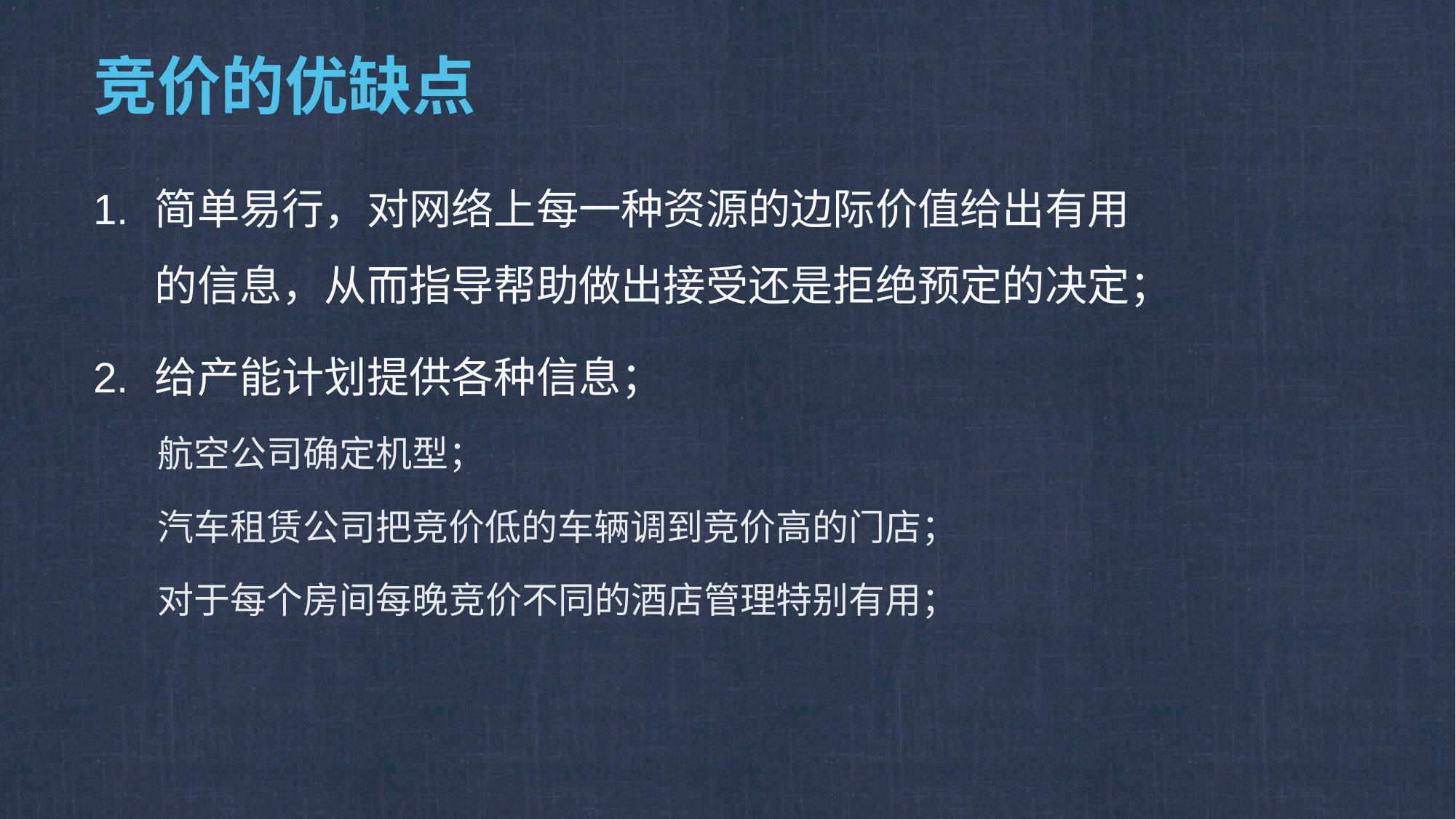

# 竞价的优缺点
简单易行，对网络上每一种资源的边际价值给出有用的信息，从而指导帮助做出接受还是拒绝预定的决定；
给产能计划提供各种信息；
航空公司确定机型；
汽车租赁公司把竞价低的车辆调到竞价高的门店；
对于每个房间每晚竞价不同的酒店管理特别有用；